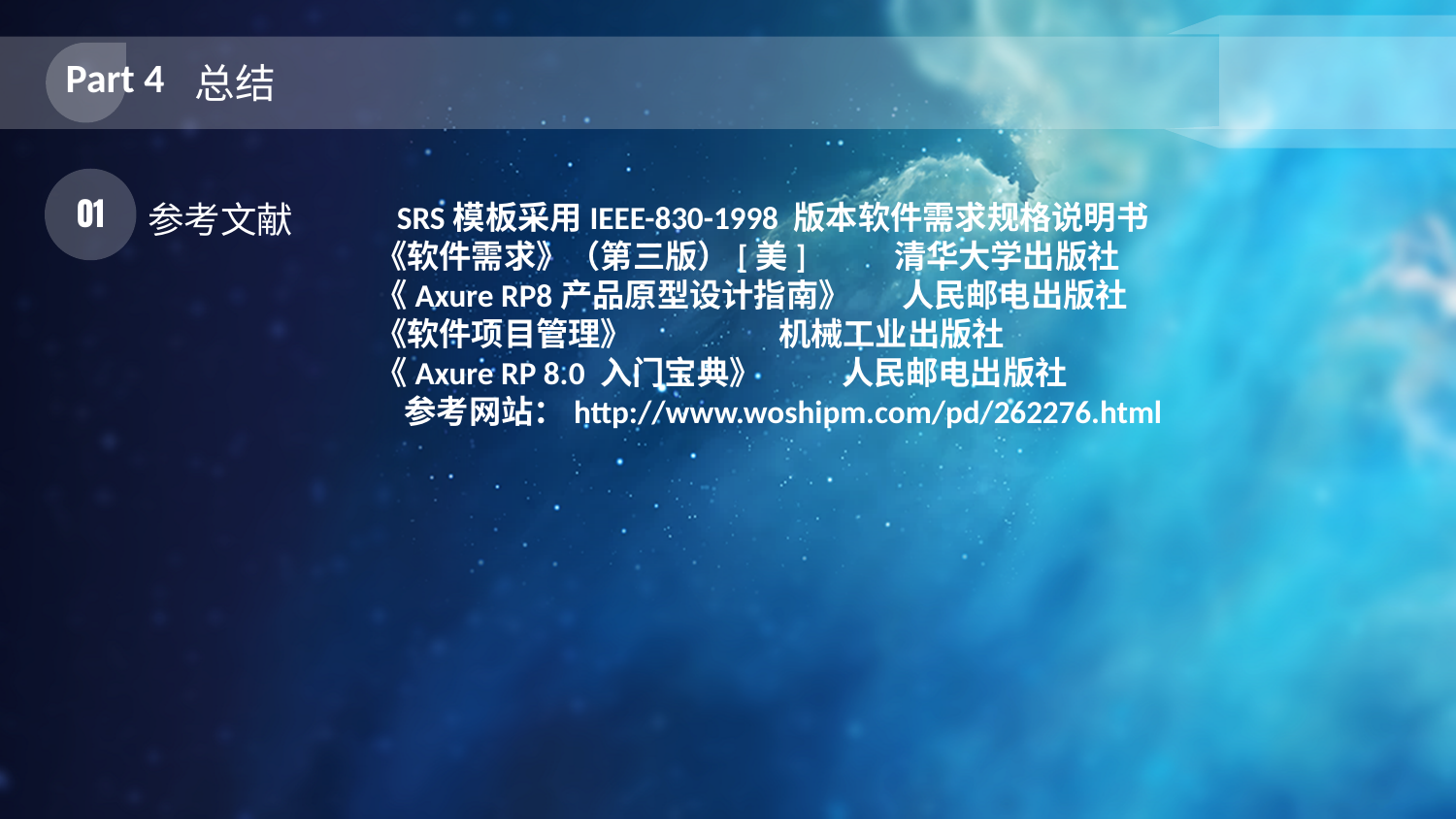

Part 4
总结
01
参考文献
   SRS模板采用IEEE-830-1998 版本软件需求规格说明书
《软件需求》（第三版）[美]           清华大学出版社
《Axure RP8产品原型设计指南》       人民邮电出版社
《软件项目管理》                    机械工业出版社
《Axure RP 8.0 入门宝典》           人民邮电出版社
   参考网站：http://www.woshipm.com/pd/262276.html